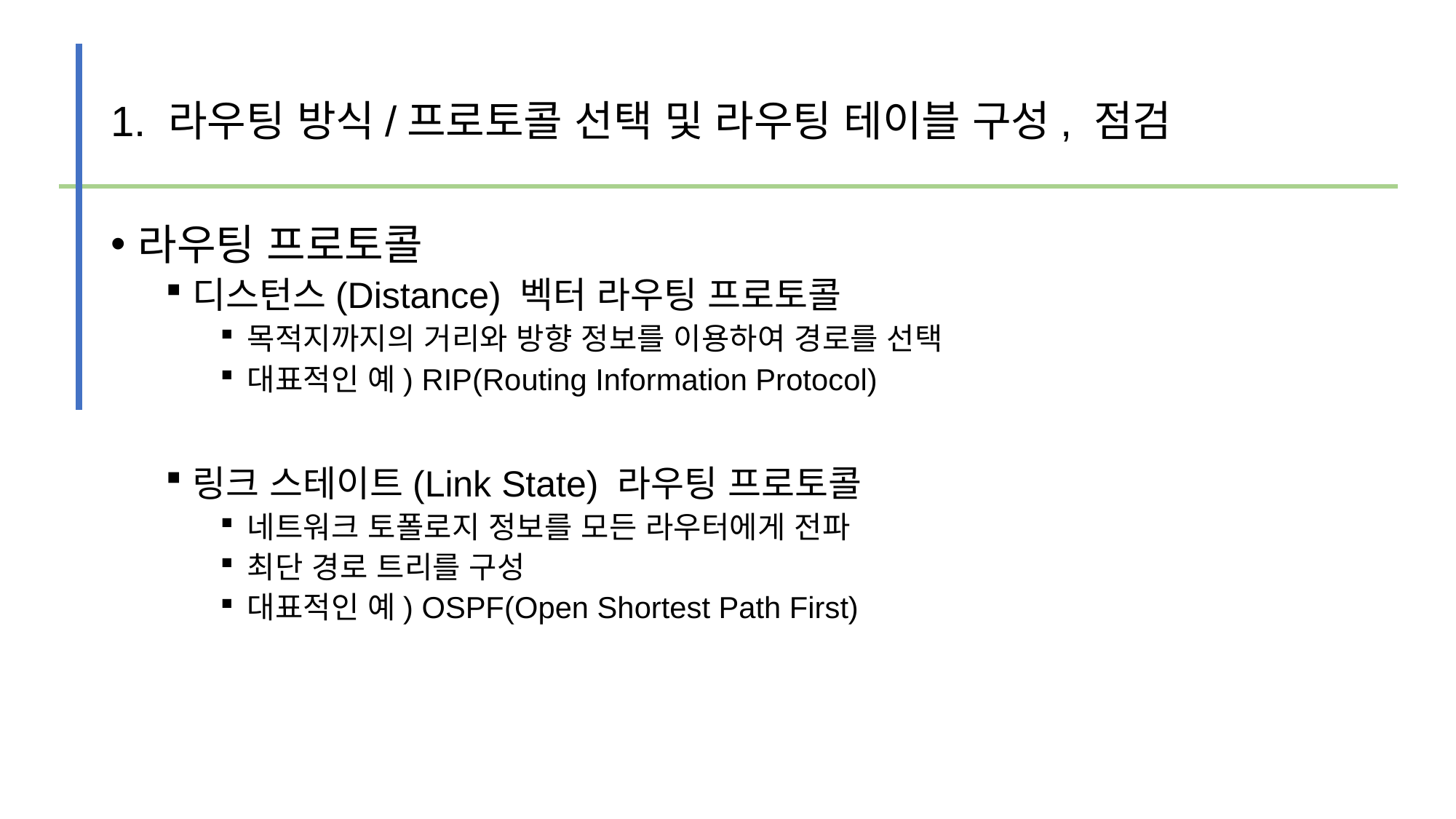

# 1. 라우팅 방식/프로토콜 선택 및 라우팅 테이블 구성, 점검
라우팅 프로토콜
디스턴스(Distance) 벡터 라우팅 프로토콜
목적지까지의 거리와 방향 정보를 이용하여 경로를 선택
대표적인 예) RIP(Routing Information Protocol)

링크 스테이트(Link State) 라우팅 프로토콜
네트워크 토폴로지 정보를 모든 라우터에게 전파
최단 경로 트리를 구성
대표적인 예) OSPF(Open Shortest Path First)